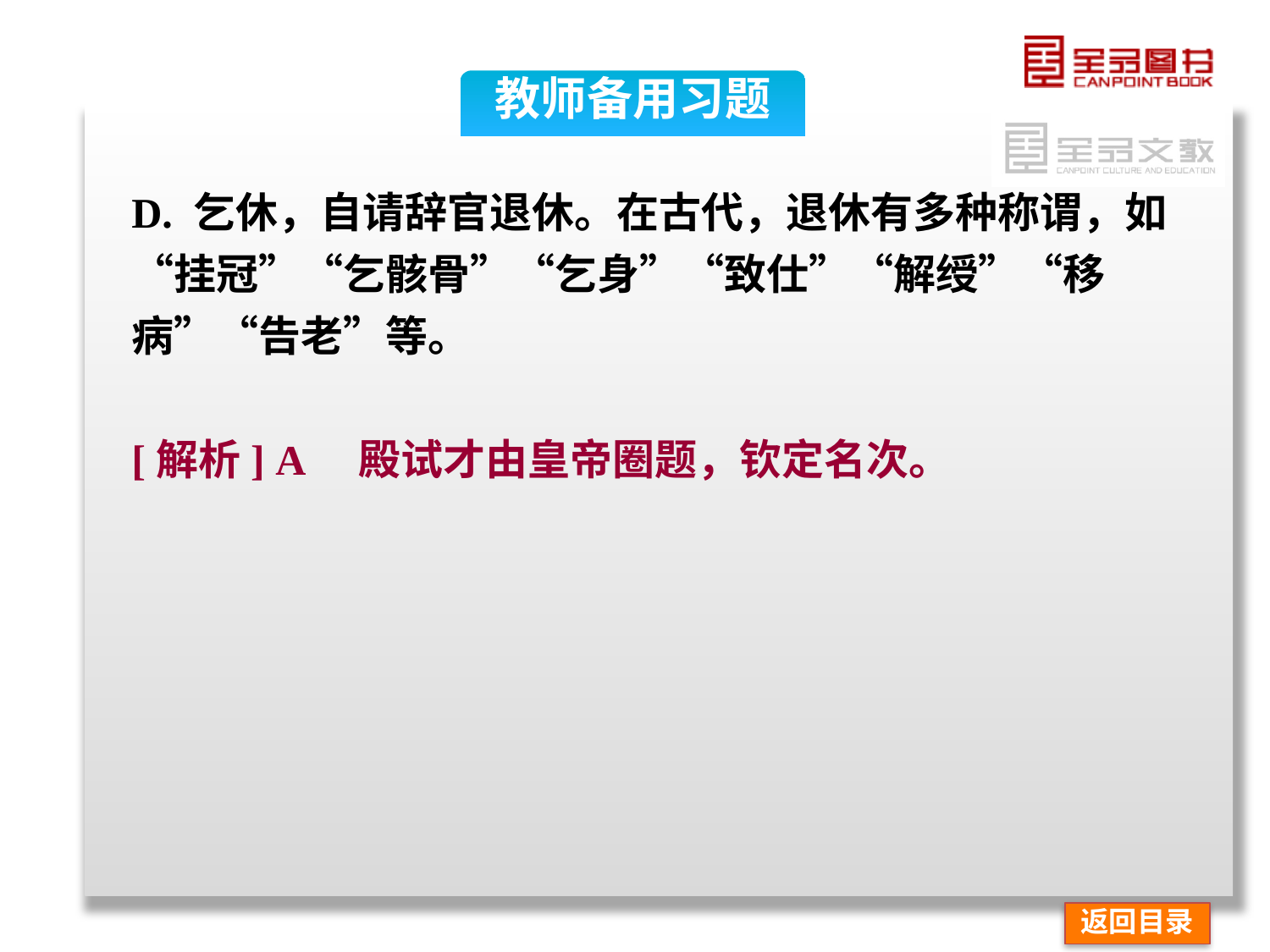

教师备用习题
D. 乞休，自请辞官退休。在古代，退休有多种称谓，如“挂冠”“乞骸骨”“乞身”“致仕”“解绶”“移病”“告老”等。

[解析] A　殿试才由皇帝圈题，钦定名次。

返回目录